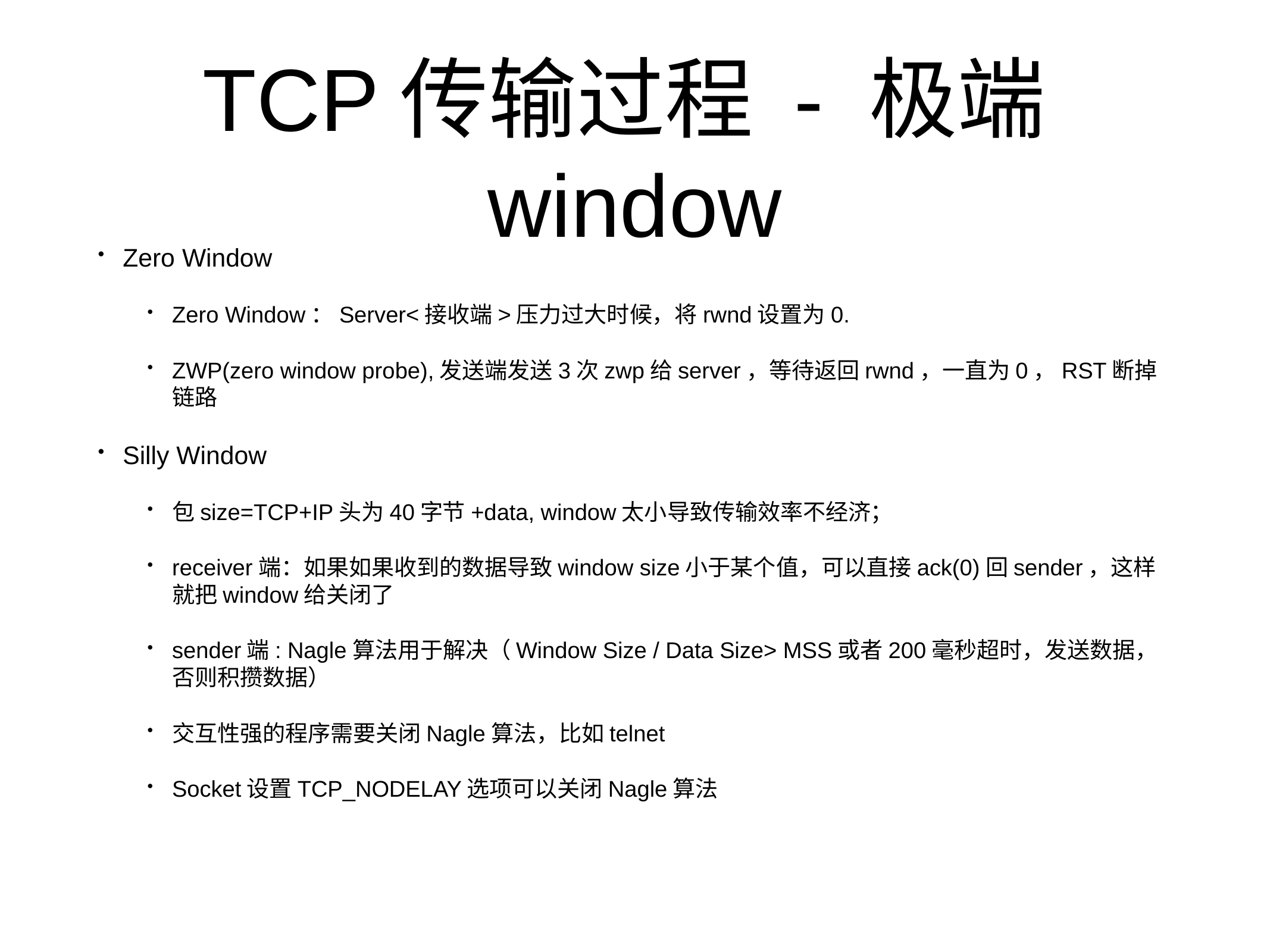

# TCP传输过程 - 极端window
Zero Window
Zero Window：Server<接收端>压力过大时候，将rwnd设置为0.
ZWP(zero window probe),发送端发送3次zwp给server，等待返回rwnd，一直为0，RST断掉链路
Silly Window
包size=TCP+IP头为40字节+data, window太小导致传输效率不经济；
receiver端：如果如果收到的数据导致window size小于某个值，可以直接ack(0)回sender，这样就把window给关闭了
sender端: Nagle算法用于解决（Window Size / Data Size> MSS或者200毫秒超时，发送数据，否则积攒数据）
交互性强的程序需要关闭Nagle算法，比如telnet
Socket设置TCP_NODELAY选项可以关闭Nagle算法